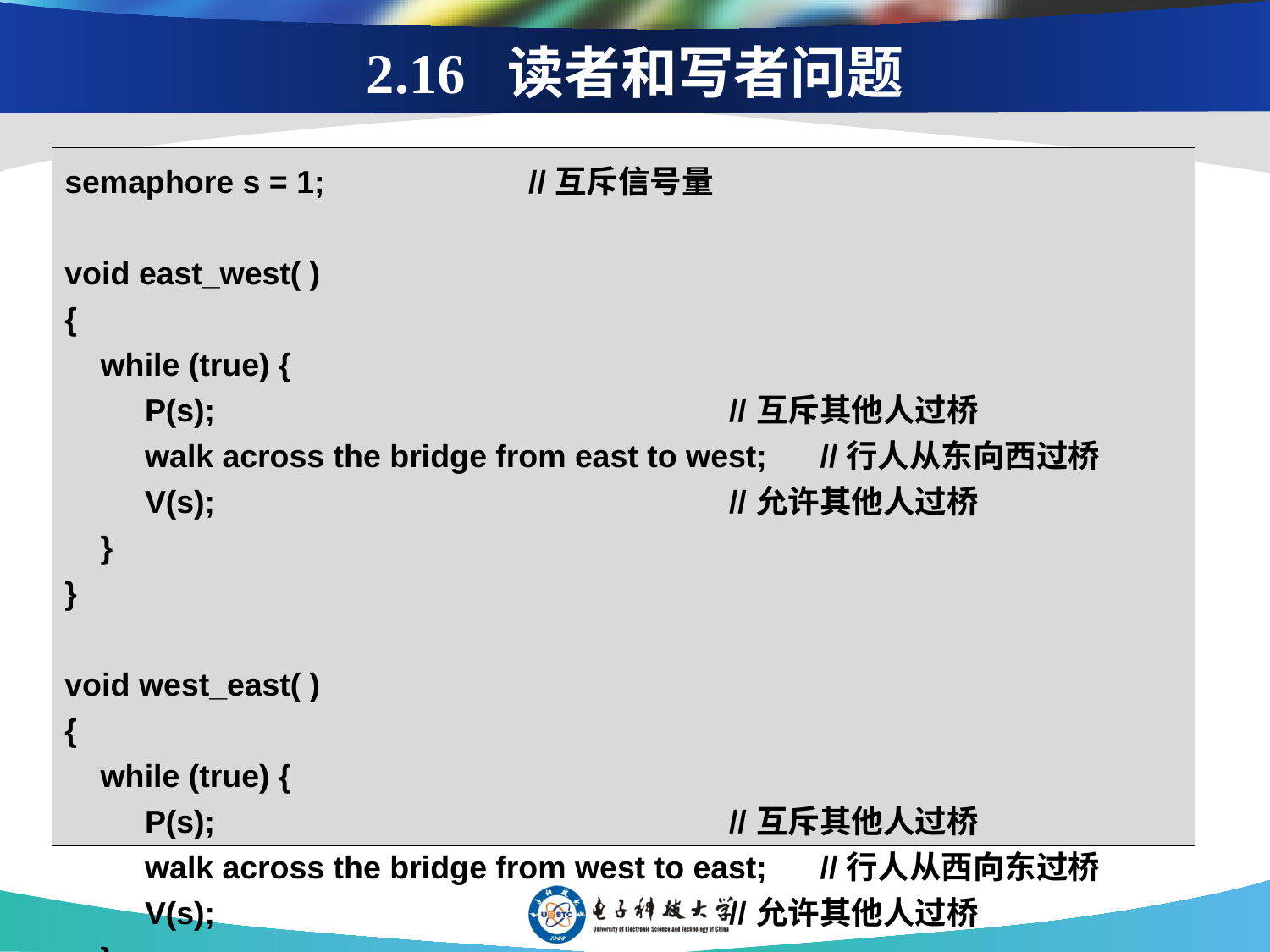

2.16  读者和写者问题
semaphore s = 1;                       //互斥信号量

void east_west( )
{
    while (true) {
         P(s);                                                          //互斥其他人过桥
         walk across the bridge from east to west;      //行人从东向西过桥
         V(s);                                                          //允许其他人过桥
    }
}

void west_east( )
{
    while (true) {
         P(s);                                                          //互斥其他人过桥
         walk across the bridge from west to east;      //行人从西向东过桥
         V(s);                                                          //允许其他人过桥
    }
}